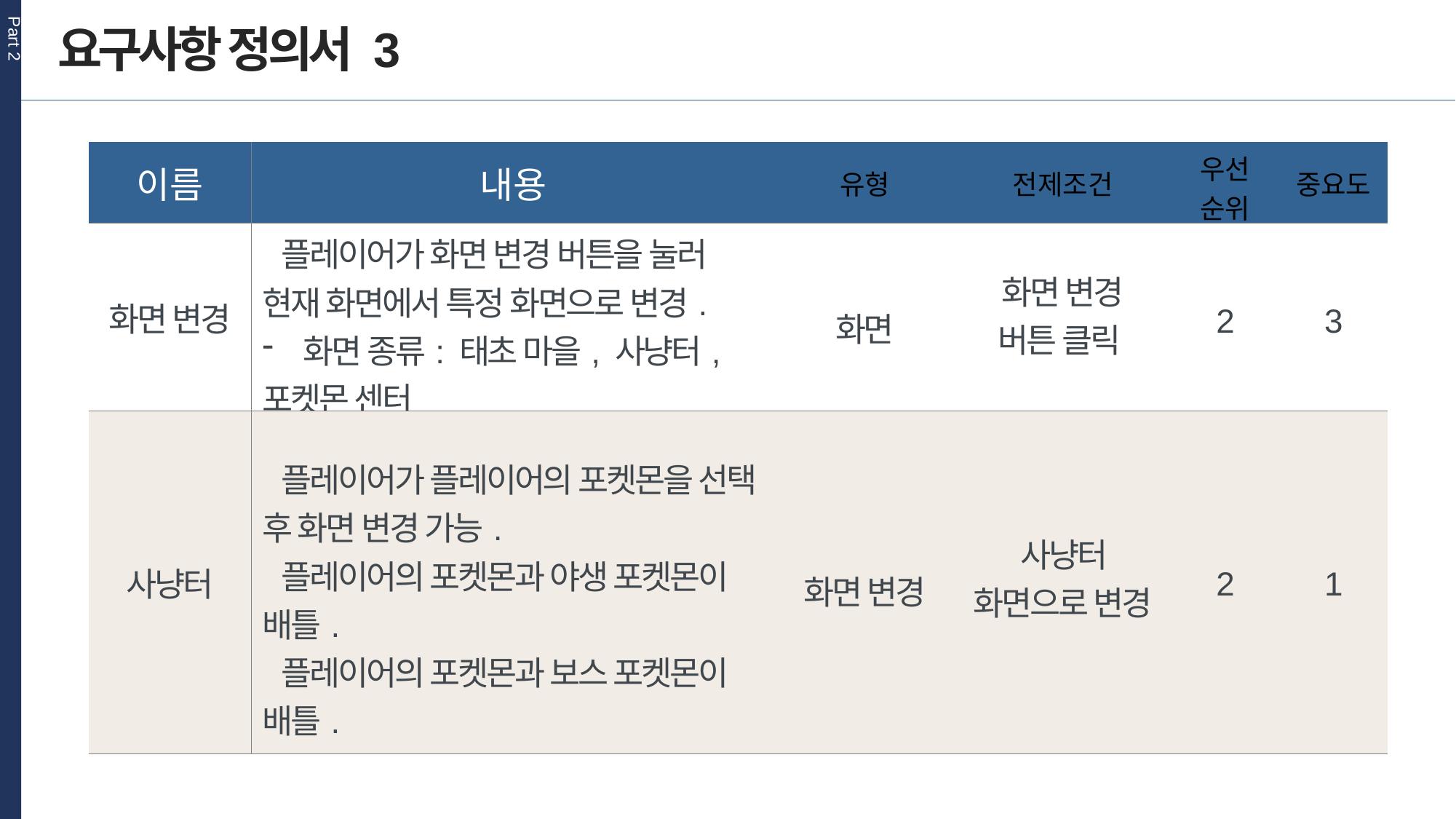

Part 2
요구사항 정의서 3
| 이름 | 내용 | 유형 | 전제조건 | 우선 순위 | 중요도 |
| --- | --- | --- | --- | --- | --- |
| 화면 변경 | 플레이어가 화면 변경 버튼을 눌러 현재 화면에서 특정 화면으로 변경. 화면 종류: 태초 마을, 사냥터, 포켓몬 센터 | 화면 | 화면 변경 버튼 클릭 | 2 | 3 |
| 사냥터 | 플레이어가 플레이어의 포켓몬을 선택 후 화면 변경 가능. 플레이어의 포켓몬과 야생 포켓몬이 배틀. 플레이어의 포켓몬과 보스 포켓몬이 배틀. | 화면 변경 | 사냥터 화면으로 변경 | 2 | 1 |